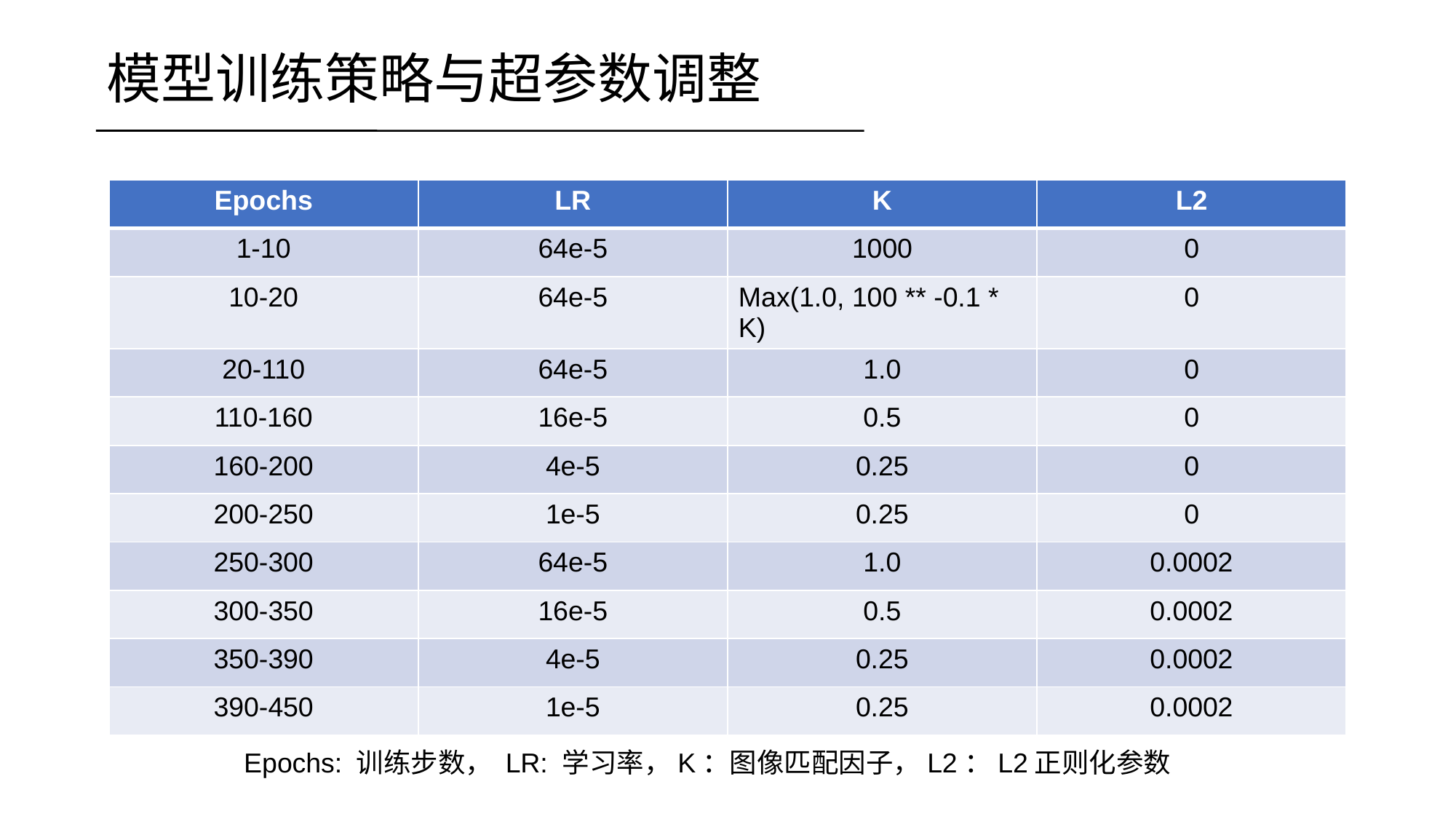

模型训练策略与超参数调整

| Epochs | LR | K | L2 |
| --- | --- | --- | --- |
| 1-10 | 64e-5 | 1000 | 0 |
| 10-20 | 64e-5 | Max(1.0, 100 \*\* -0.1 \* K) | 0 |
| 20-110 | 64e-5 | 1.0 | 0 |
| 110-160 | 16e-5 | 0.5 | 0 |
| 160-200 | 4e-5 | 0.25 | 0 |
| 200-250 | 1e-5 | 0.25 | 0 |
| 250-300 | 64e-5 | 1.0 | 0.0002 |
| 300-350 | 16e-5 | 0.5 | 0.0002 |
| 350-390 | 4e-5 | 0.25 | 0.0002 |
| 390-450 | 1e-5 | 0.25 | 0.0002 |
Epochs: 训练步数， LR: 学习率，K：图像匹配因子，L2：L2正则化参数